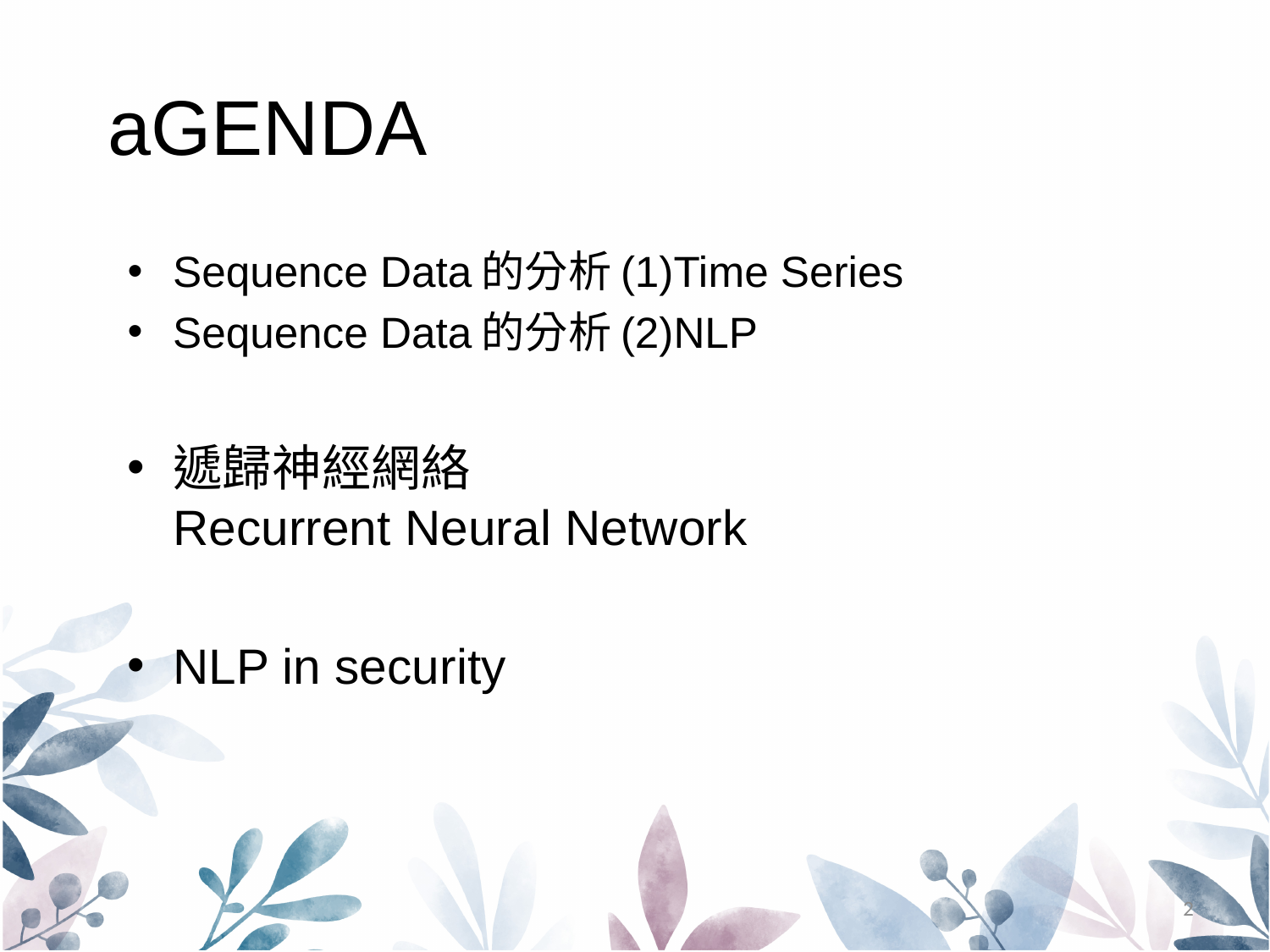

# aGENDA
Sequence Data的分析(1)Time Series
Sequence Data的分析(2)NLP

遞歸神經網絡
Recurrent Neural Network

NLP in security

2